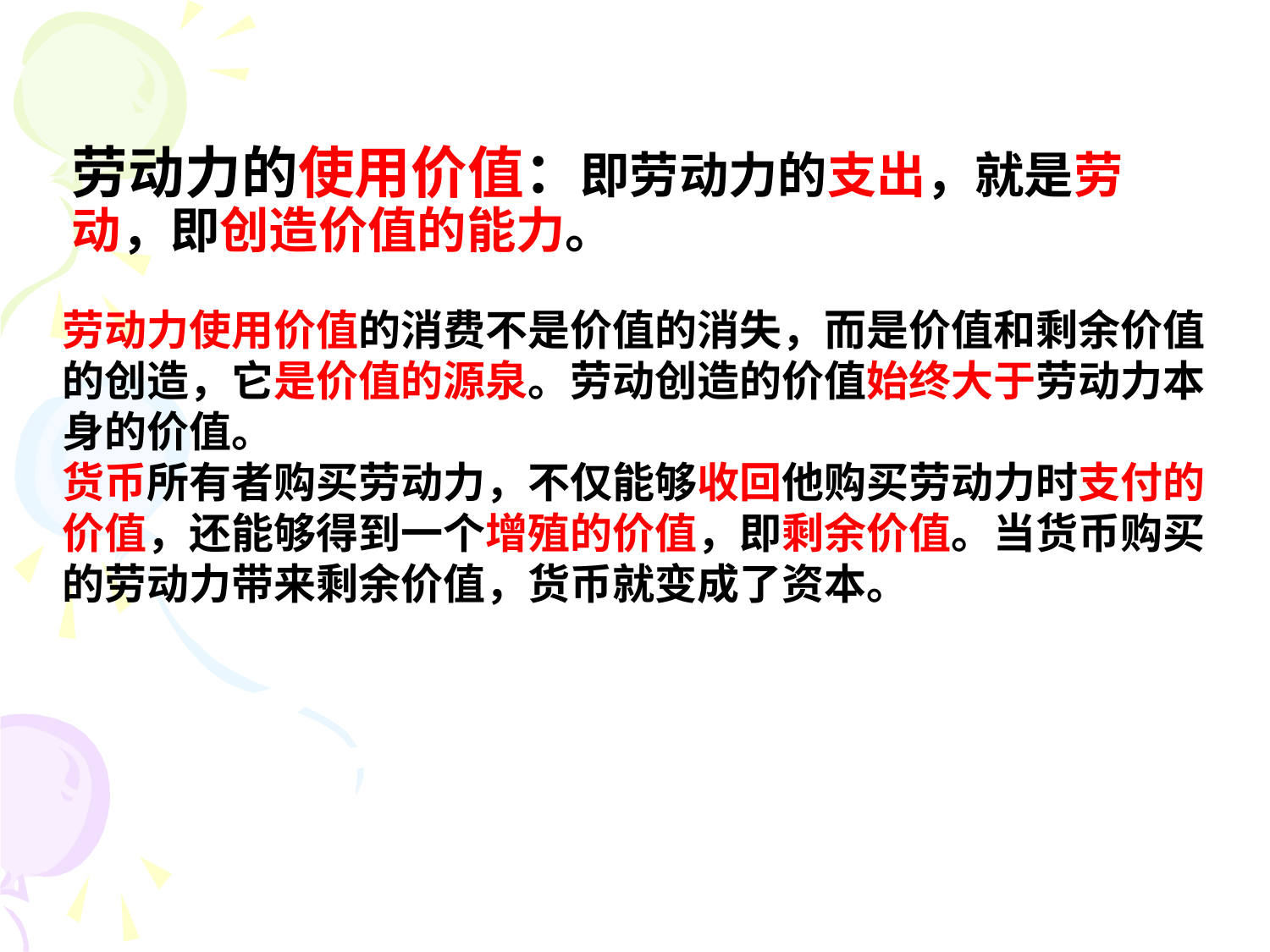

劳动力的使用价值：即劳动力的支出，就是劳动，即创造价值的能力。

劳动力使用价值的消费不是价值的消失，而是价值和剩余价值的创造，它是价值的源泉。劳动创造的价值始终大于劳动力本身的价值。
货币所有者购买劳动力，不仅能够收回他购买劳动力时支付的价值，还能够得到一个增殖的价值，即剩余价值。当货币购买的劳动力带来剩余价值，货币就变成了资本。